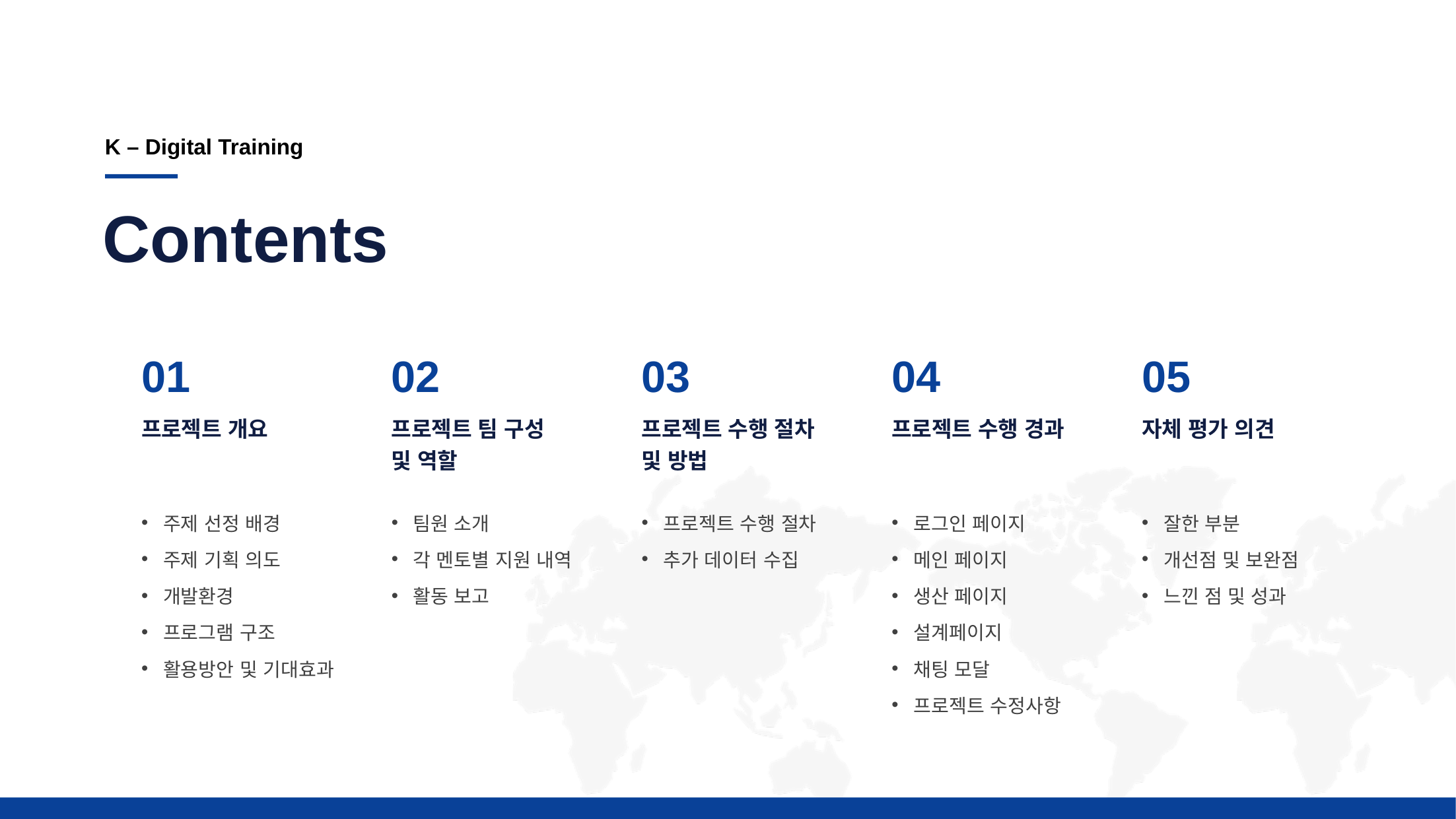

K – Digital Training

Contents
| 01 | 02 | 03 | 04 | 05 |
| --- | --- | --- | --- | --- |
| 프로젝트 개요 | 프로젝트 팀 구성 및 역할 | 프로젝트 수행 절차 및 방법 | 프로젝트 수행 경과 | 자체 평가 의견 |
| 주제 선정 배경 주제 기획 의도 개발환경 프로그램 구조 활용방안 및 기대효과 | 팀원 소개 각 멘토별 지원 내역 활동 보고 | 프로젝트 수행 절차 추가 데이터 수집 | 로그인 페이지 메인 페이지 생산 페이지 설계페이지 채팅 모달 프로젝트 수정사항 | 잘한 부분 개선점 및 보완점 느낀 점 및 성과 |